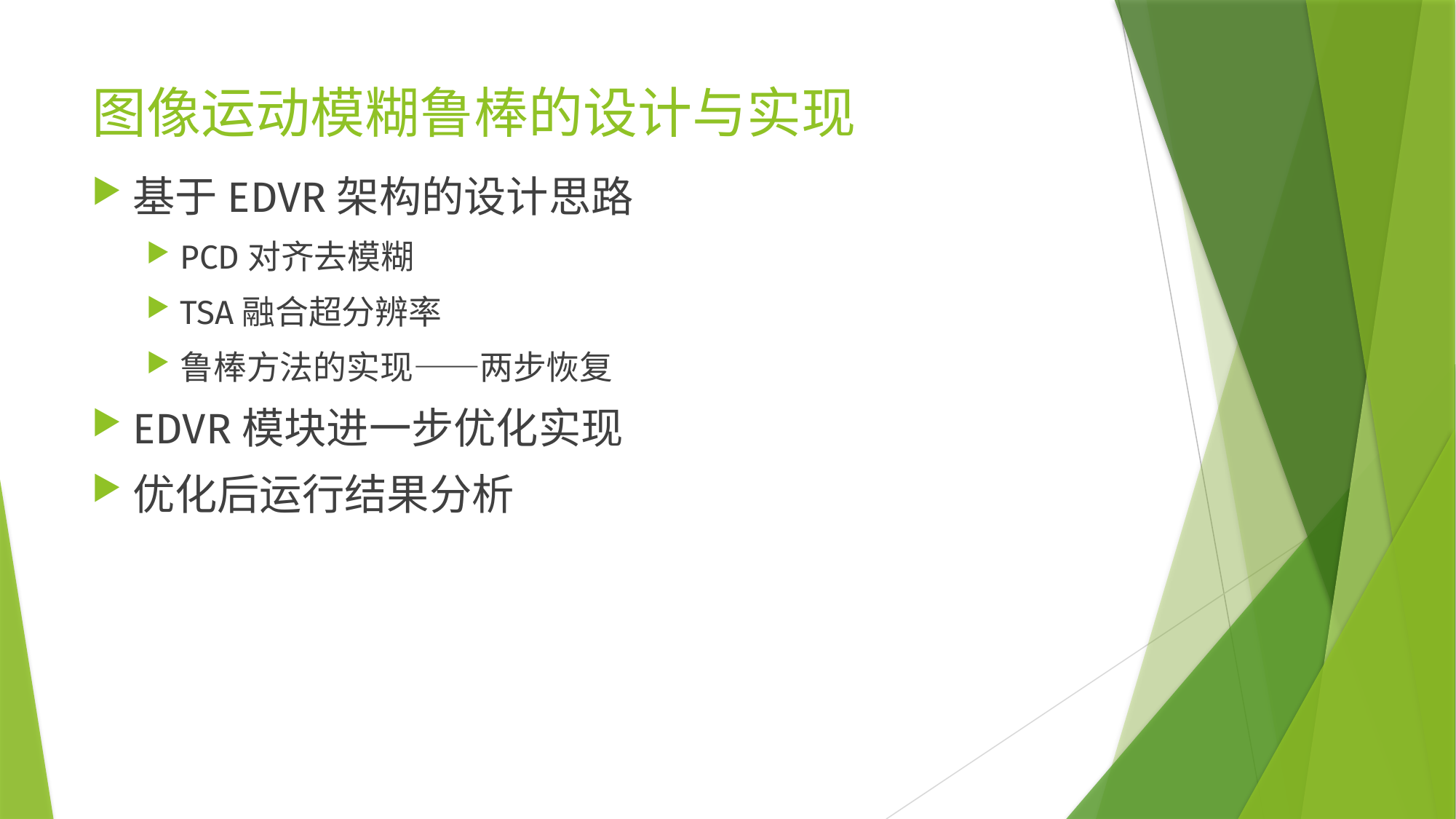

# 图像运动模糊鲁棒的设计与实现
基于EDVR架构的设计思路
PCD对齐去模糊
TSA融合超分辨率
鲁棒方法的实现——两步恢复
EDVR模块进一步优化实现
优化后运行结果分析